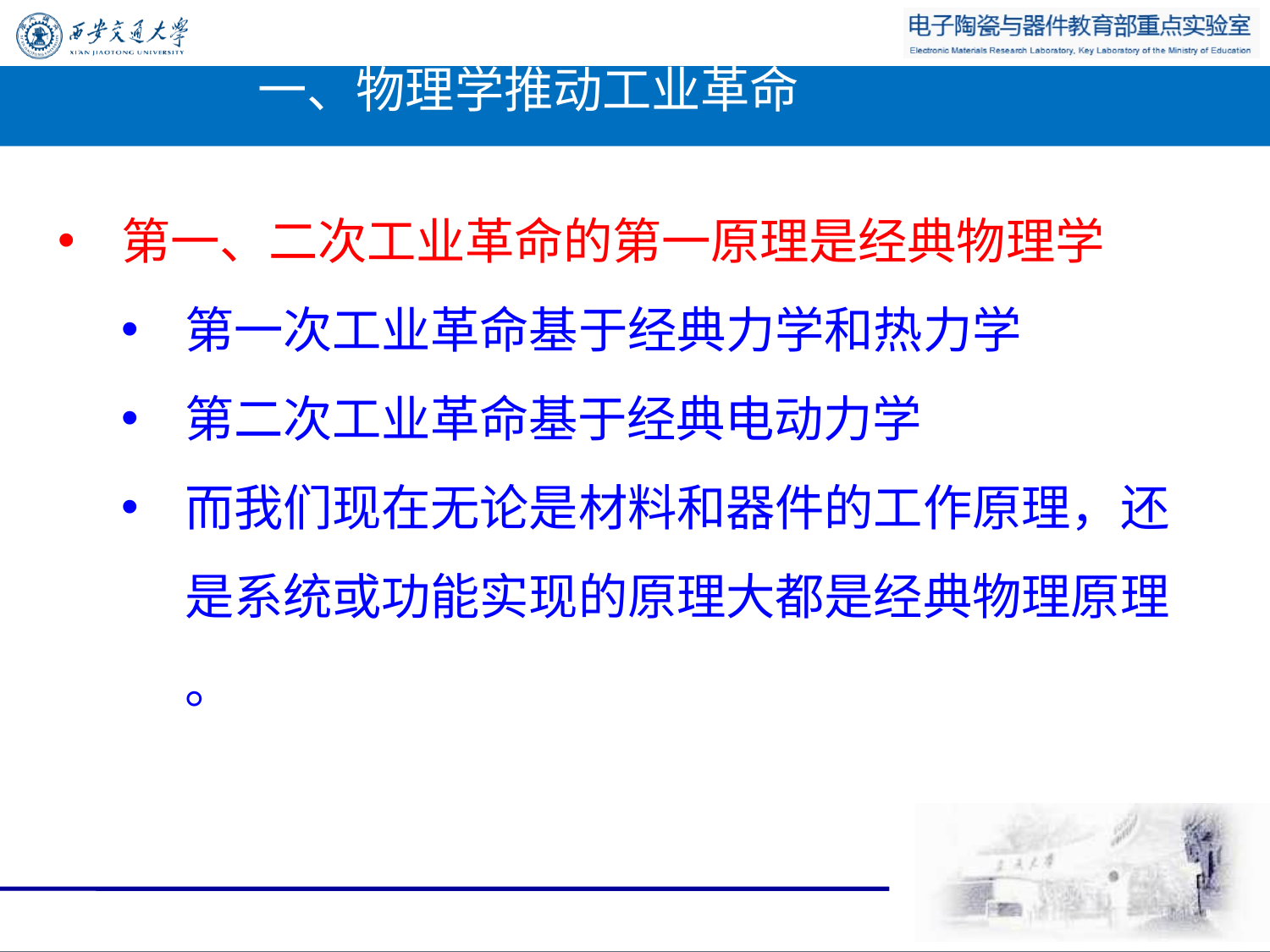

# 一、物理学推动工业革命
第一、二次工业革命的第一原理是经典物理学
第一次工业革命基于经典力学和热力学
第二次工业革命基于经典电动力学
而我们现在无论是材料和器件的工作原理，还 是系统或功能实现的原理大都是经典物理原理
。